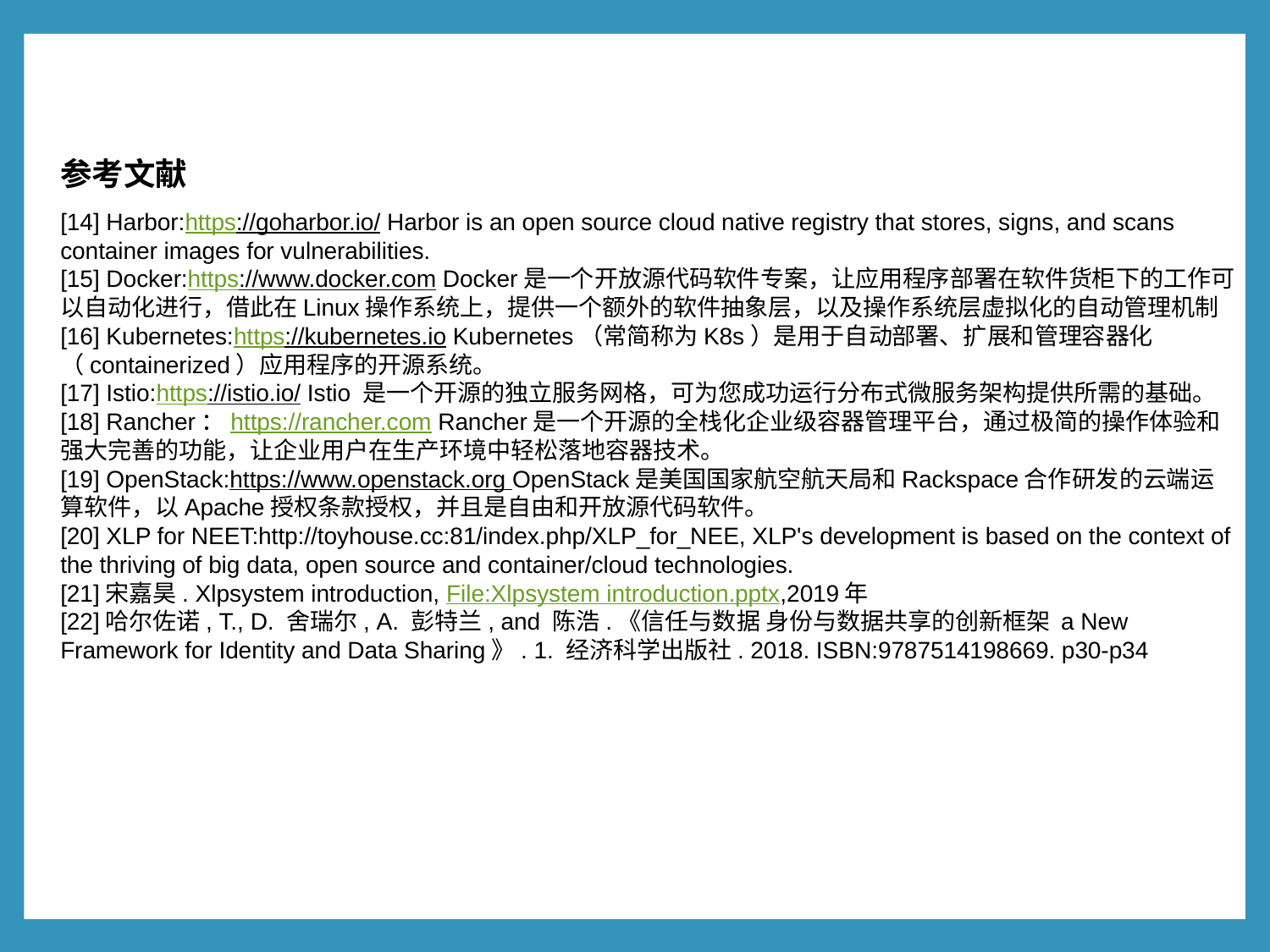

参考文献

[14] Harbor:https://goharbor.io/ Harbor is an open source cloud native registry that stores, signs, and scans container images for vulnerabilities.
[15] Docker:https://www.docker.com Docker是一个开放源代码软件专案，让应用程序部署在软件货柜下的工作可以自动化进行，借此在Linux操作系统上，提供一个额外的软件抽象层，以及操作系统层虚拟化的自动管理机制
[16] Kubernetes:https://kubernetes.io Kubernetes（常简称为K8s）是用于自动部署、扩展和管理容器化（containerized）应用程序的开源系统。
[17] Istio:https://istio.io/ Istio 是一个开源的独立服务网格，可为您成功运行分布式微服务架构提供所需的基础。
[18] Rancher：https://rancher.com Rancher是一个开源的全栈化企业级容器管理平台，通过极简的操作体验和强大完善的功能，让企业用户在生产环境中轻松落地容器技术。
[19] OpenStack:https://www.openstack.org OpenStack是美国国家航空航天局和Rackspace合作研发的云端运算软件，以Apache授权条款授权，并且是自由和开放源代码软件。
[20] XLP for NEET:http://toyhouse.cc:81/index.php/XLP_for_NEE, XLP's development is based on the context of the thriving of big data, open source and container/cloud technologies.
[21]宋嘉昊. Xlpsystem introduction, File:Xlpsystem introduction.pptx,2019年
[22]哈尔佐诺, T., D. 舍瑞尔, A. 彭特兰, and 陈浩.《信任与数据 身份与数据共享的创新框架 a New Framework for Identity and Data Sharing》. 1. 经济科学出版社. 2018. ISBN:9787514198669. p30-p34